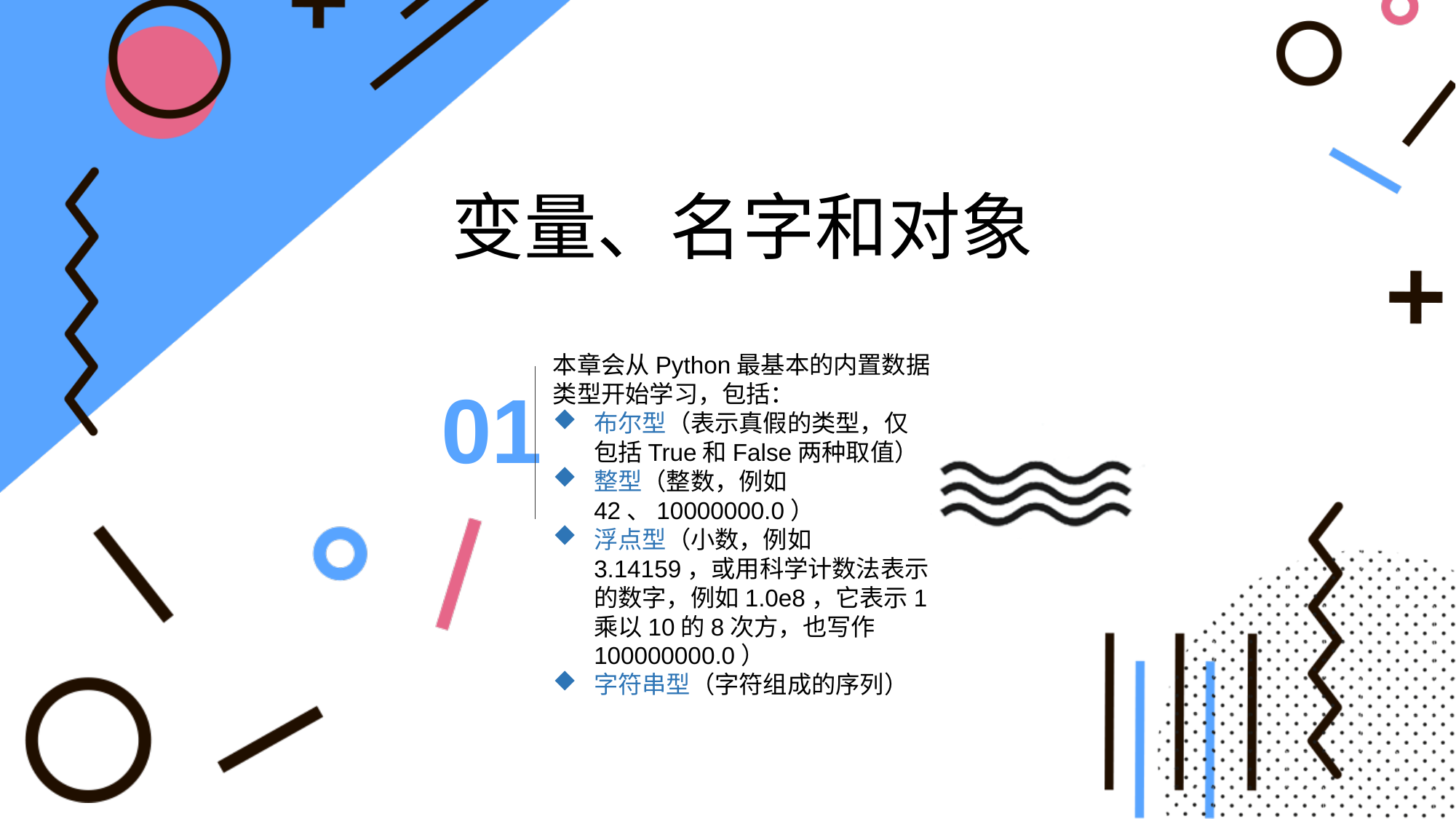

变量、名字和对象
本章会从Python最基本的内置数据类型开始学习，包括：
布尔型（表示真假的类型，仅包括True和False两种取值）
整型（整数，例如42、10000000.0）
浮点型（小数，例如3.14159，或用科学计数法表示的数字，例如1.0e8，它表示1乘以10的8次方，也写作100000000.0）
字符串型（字符组成的序列）
01